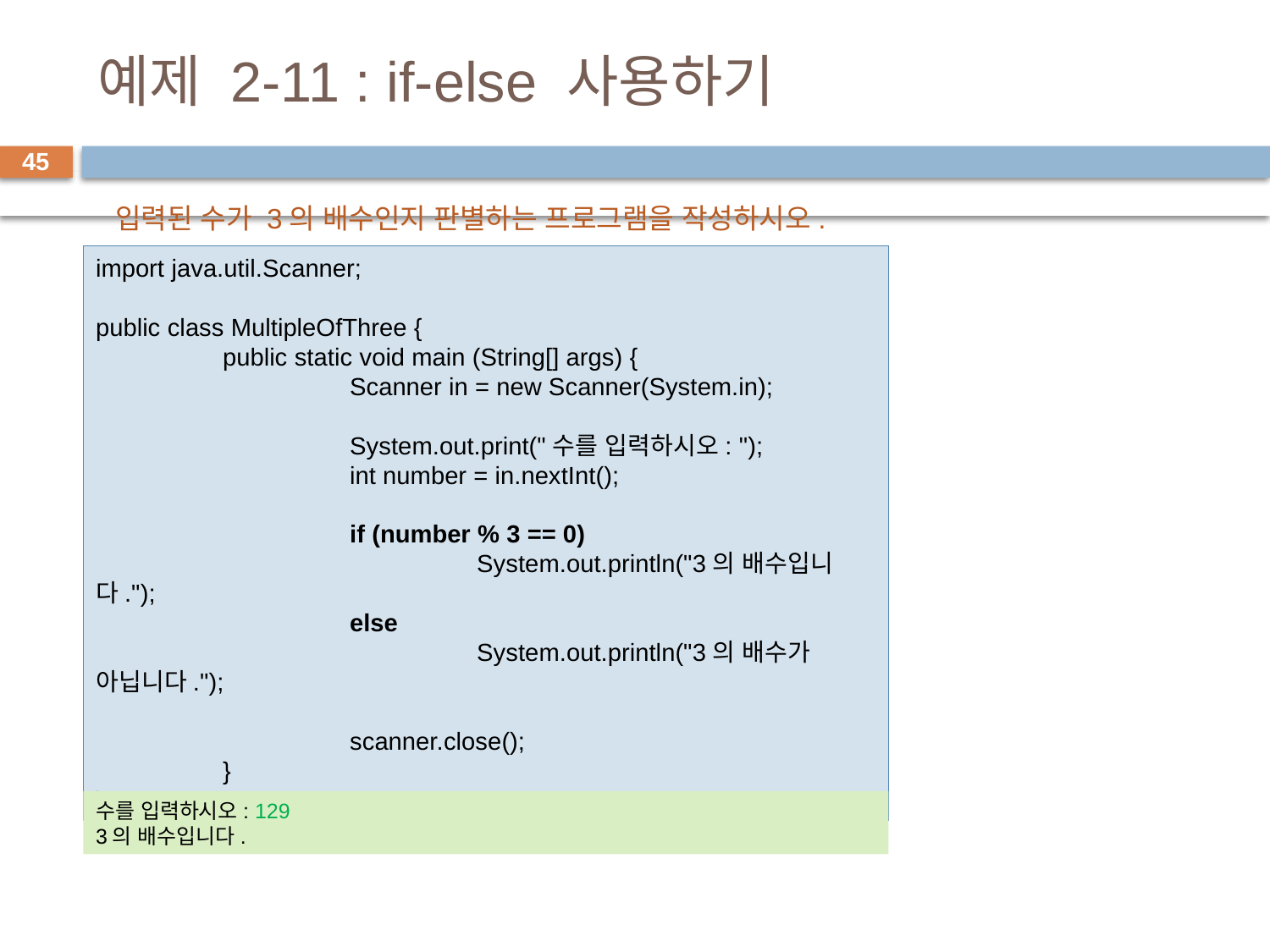

# 예제 2-11 : if-else 사용하기
45
입력된 수가 3의 배수인지 판별하는 프로그램을 작성하시오.
import java.util.Scanner;

public class MultipleOfThree {
	public static void main (String[] args) {
		Scanner in = new Scanner(System.in);

		System.out.print("수를 입력하시오: ");
		int number = in.nextInt();

		if (number % 3 == 0)
			System.out.println("3의 배수입니다.");
		else
			System.out.println("3의 배수가 아닙니다.");

		scanner.close();
	}
}
수를 입력하시오: 129
3의 배수입니다.